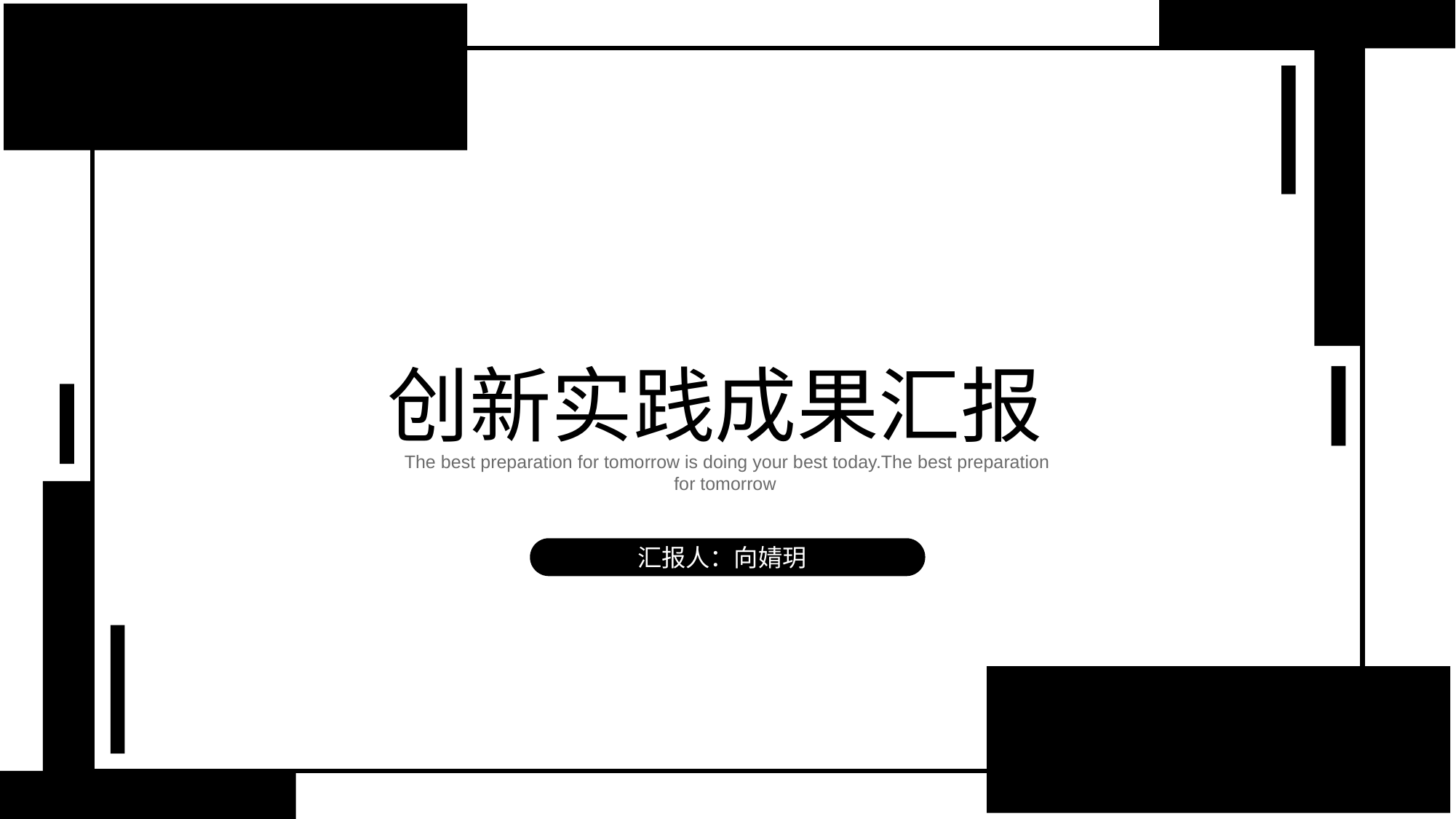

创新实践成果汇报
The best preparation for tomorrow is doing your best today.The best preparation for tomorrow
汇报人：向婧玥